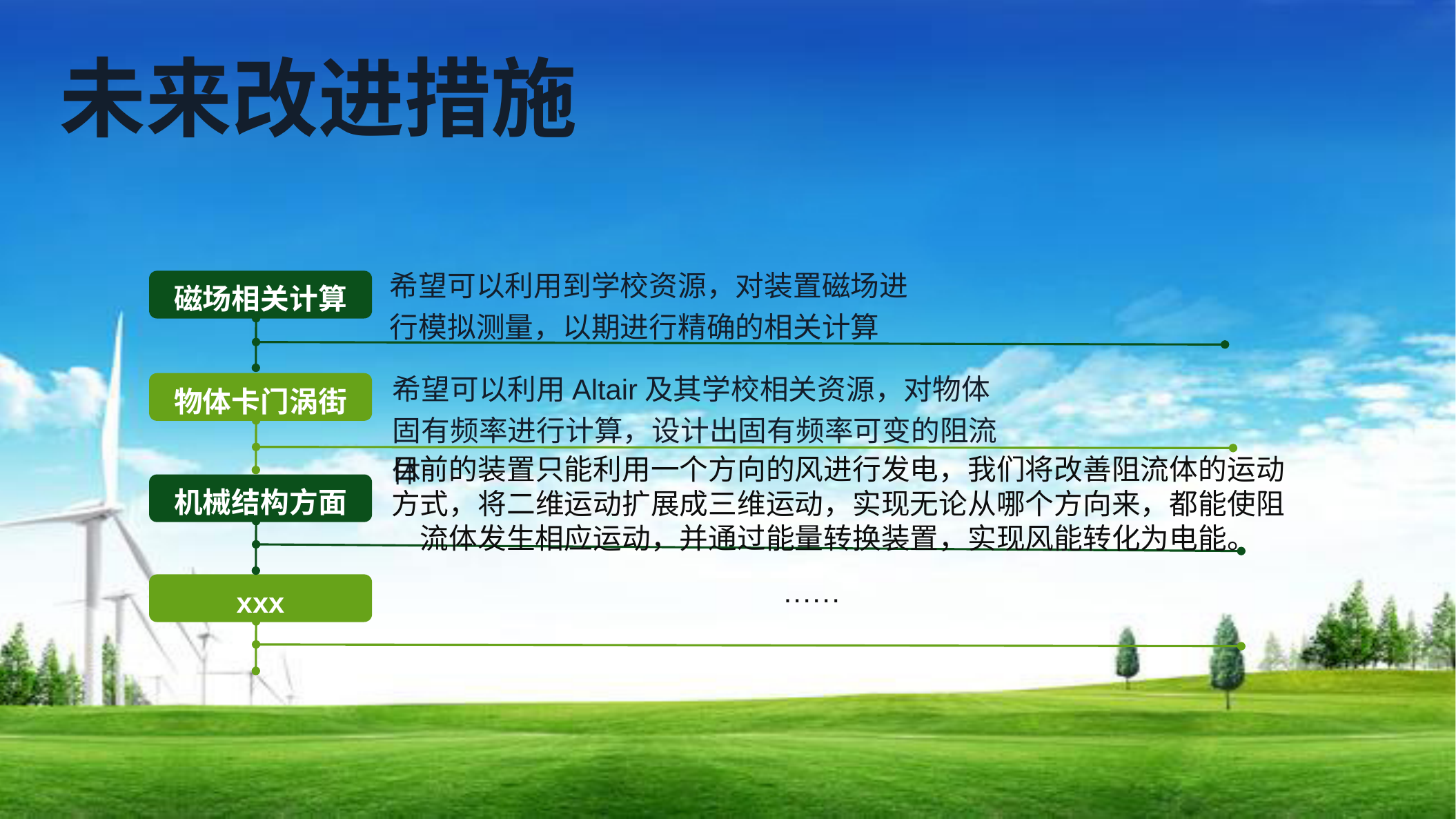

未来改进措施
希望可以利用到学校资源，对装置磁场进行模拟测量，以期进行精确的相关计算
磁场相关计算
希望可以利用Altair及其学校相关资源，对物体固有频率进行计算，设计出固有频率可变的阻流体
物体卡门涡街
目前的装置只能利用一个方向的风进行发电，我们将改善阻流体的运动方式，将二维运动扩展成三维运动，实现无论从哪个方向来，都能使阻流体发生相应运动，并通过能量转换装置，实现风能转化为电能。
机械结构方面
xxx
······